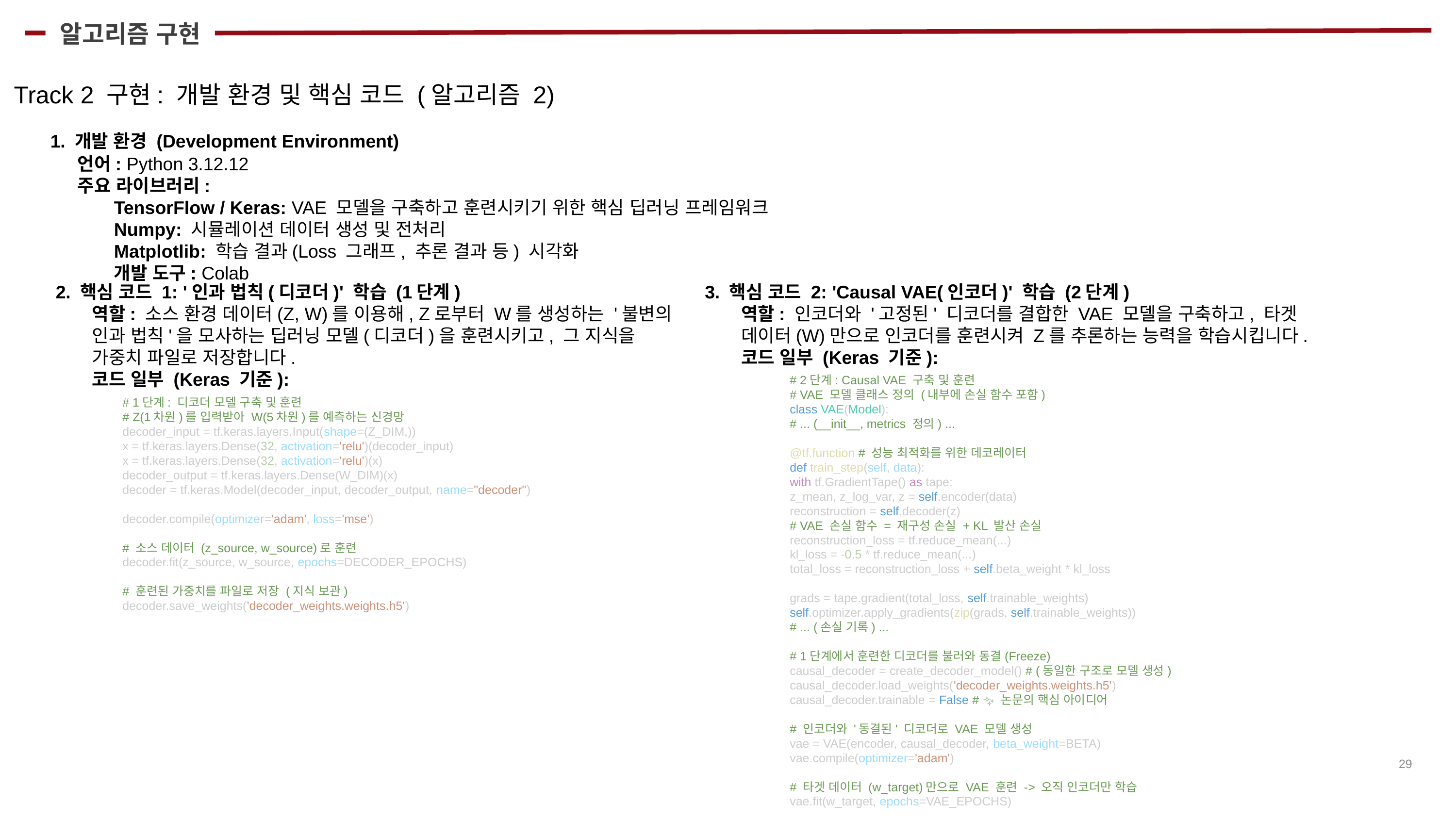

알고리즘 구현
Track 2 구현: 개발 환경 및 핵심 코드 (알고리즘 2)
1. 개발 환경 (Development Environment)
언어: Python 3.12.12
주요 라이브러리:
TensorFlow / Keras: VAE 모델을 구축하고 훈련시키기 위한 핵심 딥러닝 프레임워크
Numpy: 시뮬레이션 데이터 생성 및 전처리
Matplotlib: 학습 결과(Loss 그래프, 추론 결과 등) 시각화
개발 도구: Colab
2. 핵심 코드 1: '인과 법칙(디코더)' 학습 (1단계)
역할: 소스 환경 데이터(Z, W)를 이용해, Z로부터 W를 생성하는 '불변의 인과 법칙'을 모사하는 딥러닝 모델(디코더)을 훈련시키고, 그 지식을 가중치 파일로 저장합니다.
코드 일부 (Keras 기준):
3. 핵심 코드 2: 'Causal VAE(인코더)' 학습 (2단계)
역할: 인코더와 '고정된' 디코더를 결합한 VAE 모델을 구축하고, 타겟 데이터(W)만으로 인코더를 훈련시켜 Z를 추론하는 능력을 학습시킵니다.
코드 일부 (Keras 기준):
# 2단계: Causal VAE 구축 및 훈련 # VAE 모델 클래스 정의 (내부에 손실 함수 포함)
class VAE(Model):
# ... (__init__, metrics 정의) ...
@tf.function # 성능 최적화를 위한 데코레이터
def train_step(self, data):
with tf.GradientTape() as tape:
z_mean, z_log_var, z = self.encoder(data)
reconstruction = self.decoder(z)
# VAE 손실 함수 = 재구성 손실 + KL 발산 손실
reconstruction_loss = tf.reduce_mean(...)
kl_loss = -0.5 * tf.reduce_mean(...)
total_loss = reconstruction_loss + self.beta_weight * kl_loss
grads = tape.gradient(total_loss, self.trainable_weights)
self.optimizer.apply_gradients(zip(grads, self.trainable_weights))
# ... (손실 기록) ...
# 1단계에서 훈련한 디코더를 불러와 동결(Freeze)
causal_decoder = create_decoder_model() # (동일한 구조로 모델 생성)
causal_decoder.load_weights('decoder_weights.weights.h5')
causal_decoder.trainable = False # ✨ 논문의 핵심 아이디어
# 인코더와 '동결된' 디코더로 VAE 모델 생성
vae = VAE(encoder, causal_decoder, beta_weight=BETA)
vae.compile(optimizer='adam')
# 타겟 데이터 (w_target)만으로 VAE 훈련 -> 오직 인코더만 학습
vae.fit(w_target, epochs=VAE_EPOCHS)
# 1단계: 디코더 모델 구축 및 훈련
# Z(1차원)를 입력받아 W(5차원)를 예측하는 신경망
decoder_input = tf.keras.layers.Input(shape=(Z_DIM,))
x = tf.keras.layers.Dense(32, activation='relu')(decoder_input)
x = tf.keras.layers.Dense(32, activation='relu')(x)
decoder_output = tf.keras.layers.Dense(W_DIM)(x)
decoder = tf.keras.Model(decoder_input, decoder_output, name="decoder")
decoder.compile(optimizer='adam', loss='mse')
# 소스 데이터 (z_source, w_source)로 훈련
decoder.fit(z_source, w_source, epochs=DECODER_EPOCHS)
# 훈련된 가중치를 파일로 저장 (지식 보관)
decoder.save_weights('decoder_weights.weights.h5')
29